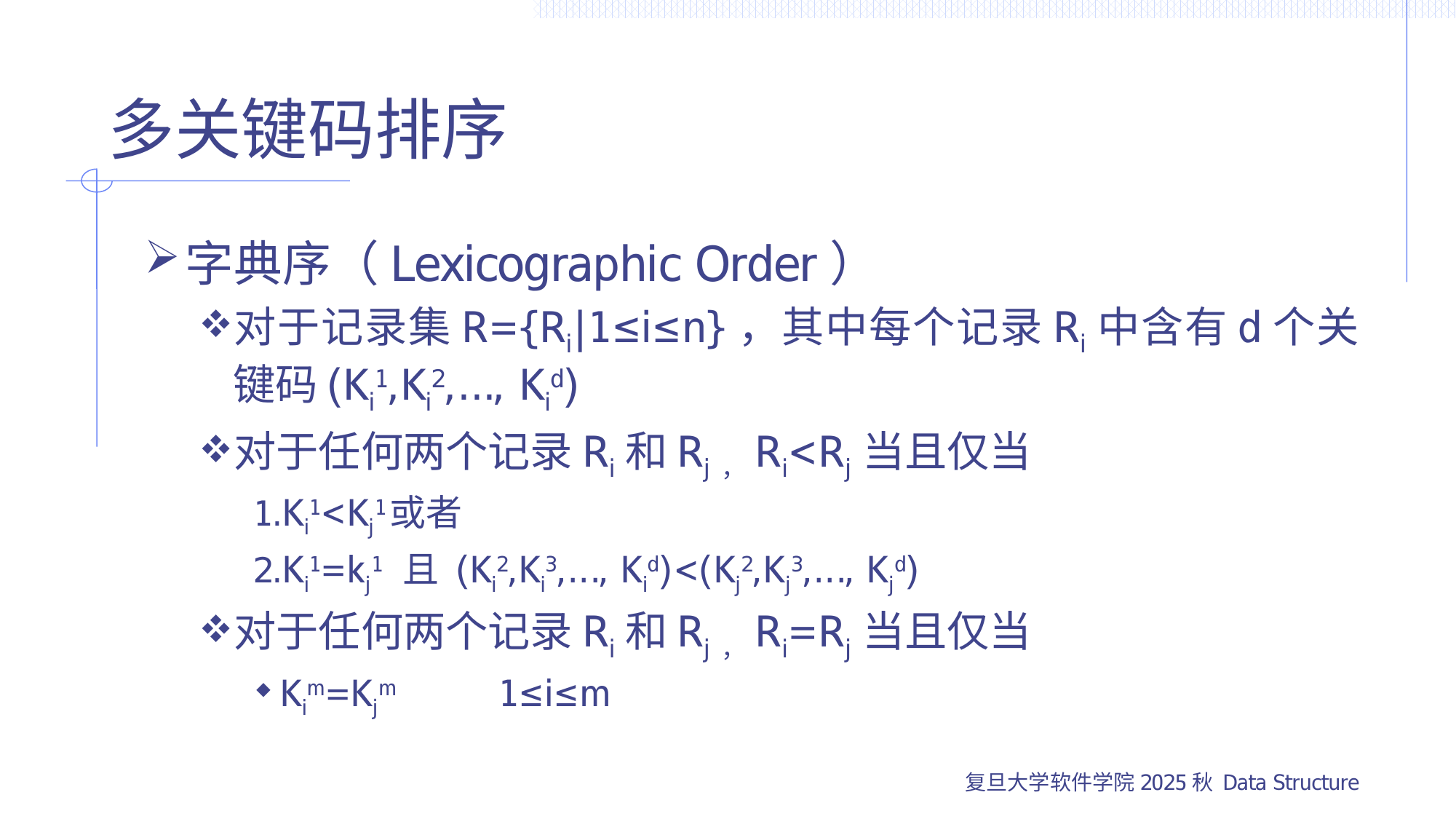

# 多关键码排序
字典序（Lexicographic Order）
对于记录集R={Ri|1≤i≤n}，其中每个记录Ri中含有d个关键码(Ki1,Ki2,..., Kid)
对于任何两个记录Ri和Rj，Ri<Rj当且仅当
Ki1<Kj1	或者
Ki1=kj1 且 (Ki2,Ki3,..., Kid)<(Kj2,Kj3,..., Kjd)
对于任何两个记录Ri和Rj，Ri=Rj当且仅当
Kim=Kjm	1≤i≤m